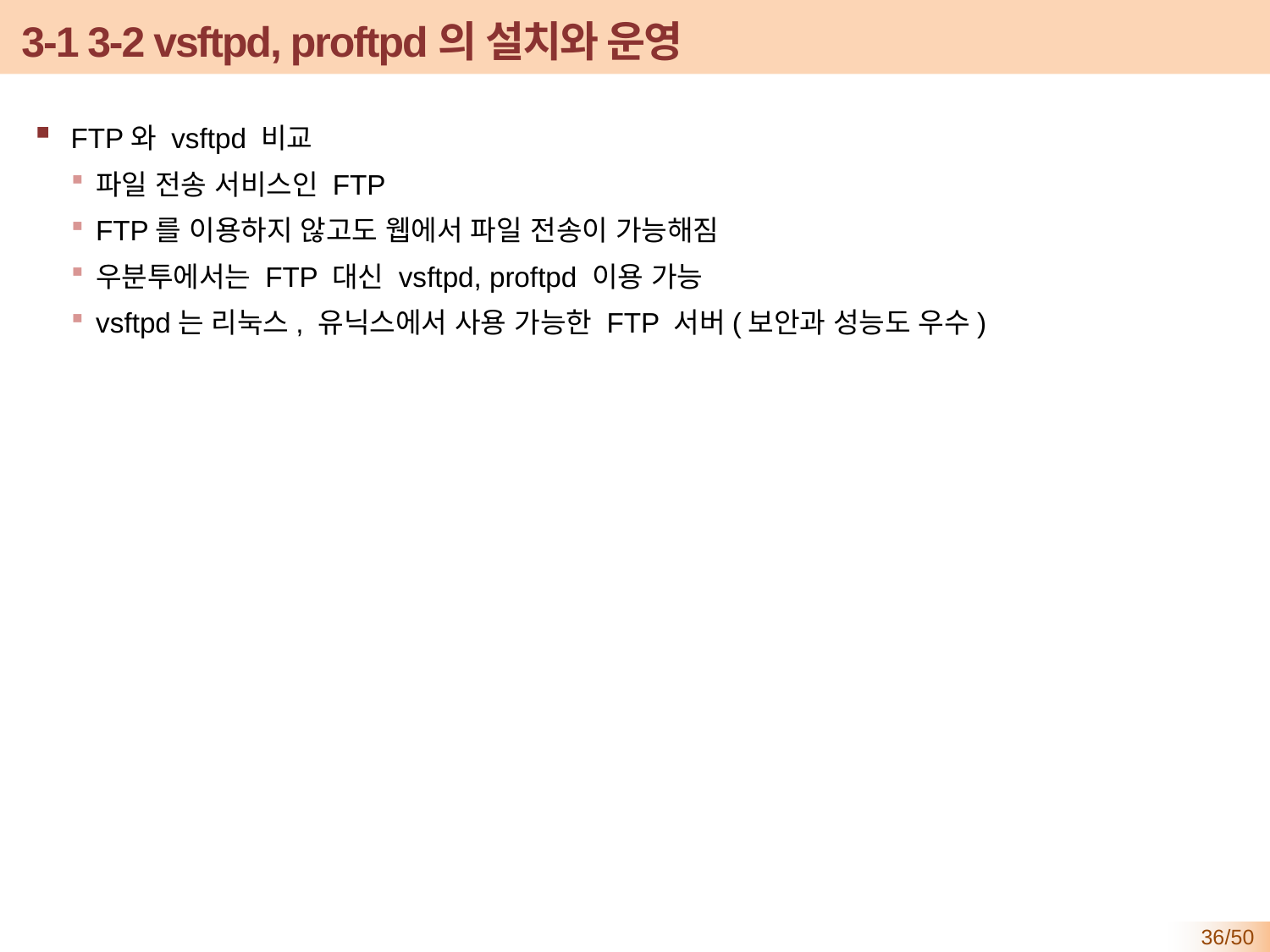

# 3-1 3-2 vsftpd, proftpd의 설치와 운영
FTP와 vsftpd 비교
파일 전송 서비스인 FTP
FTP를 이용하지 않고도 웹에서 파일 전송이 가능해짐
우분투에서는 FTP 대신 vsftpd, proftpd 이용 가능
vsftpd는 리눅스, 유닉스에서 사용 가능한 FTP 서버(보안과 성능도 우수)